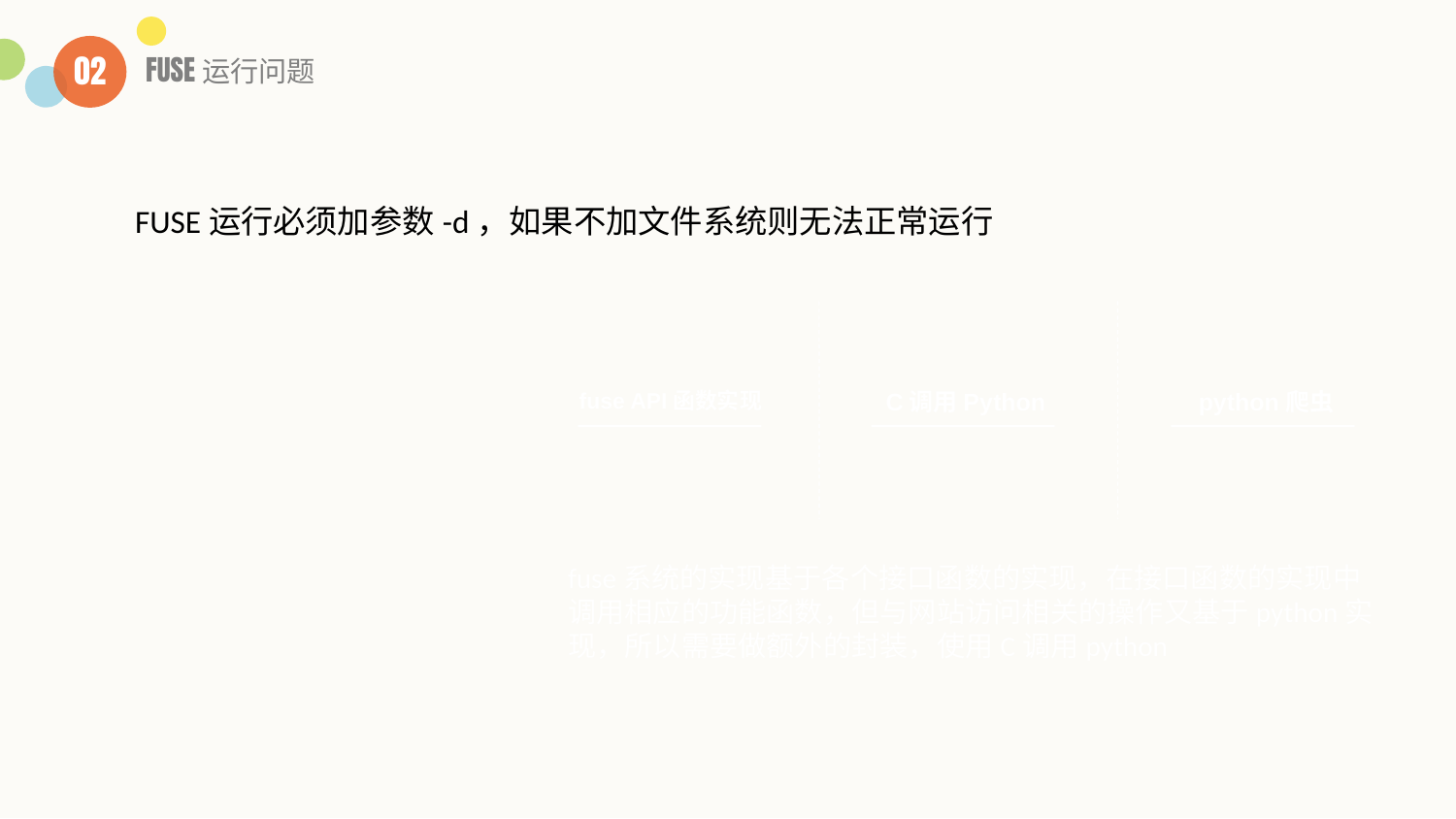

02
FUSE运行问题

FUSE运行必须加参数-d，如果不加文件系统则无法正常运行

fuse API函数实现
C调用Python
python爬虫

fuse系统的实现基于各个接口函数的实现，在接口函数的实现中调用相应的功能函数，但与网站访问相关的操作又基于python实现，所以需要做额外的封装，使用C调用python